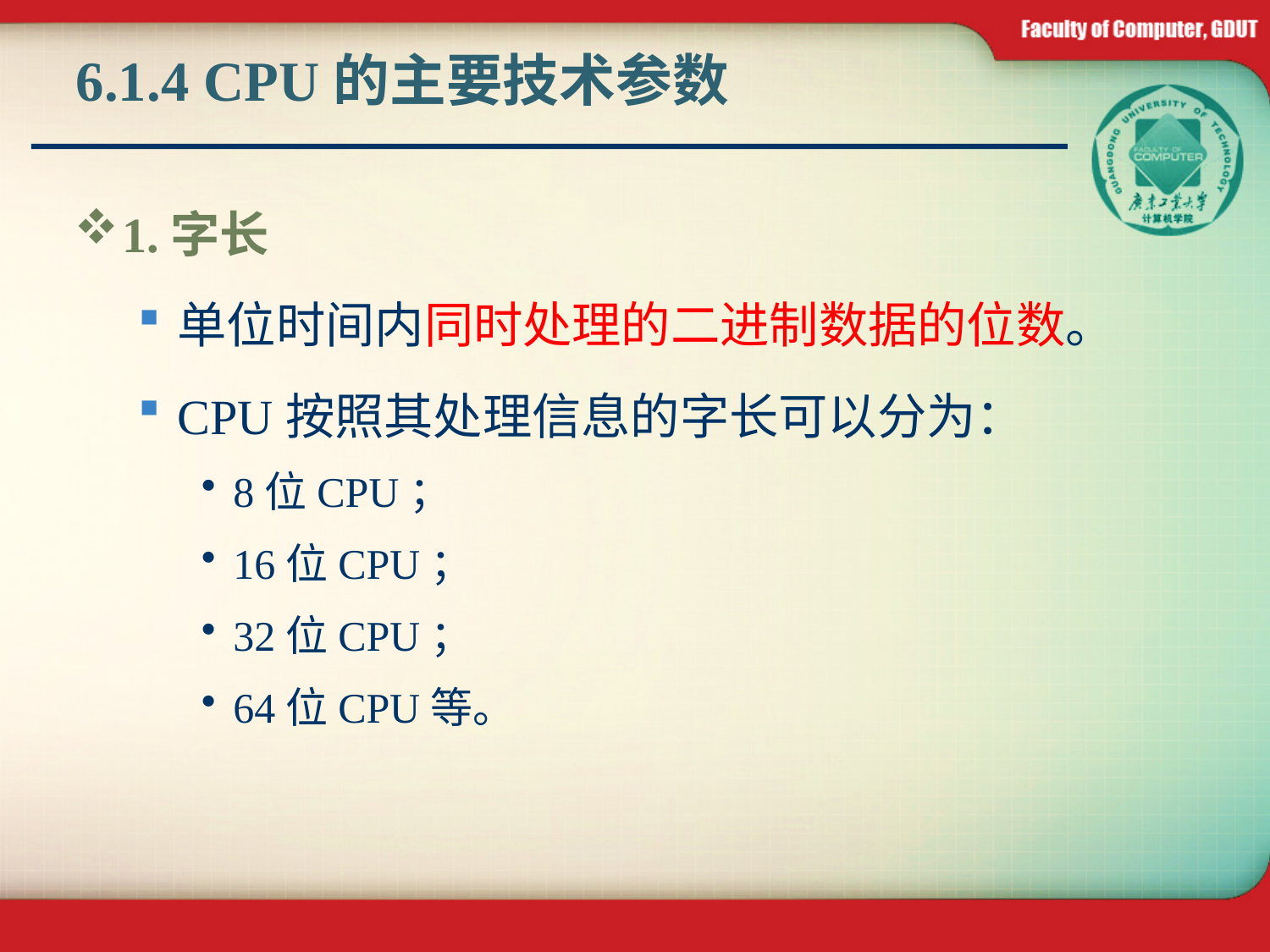

# 6.1.4 CPU的主要技术参数
1.字长
单位时间内同时处理的二进制数据的位数。
CPU按照其处理信息的字长可以分为：
8位CPU；
16位CPU；
32位CPU；
64位CPU等。